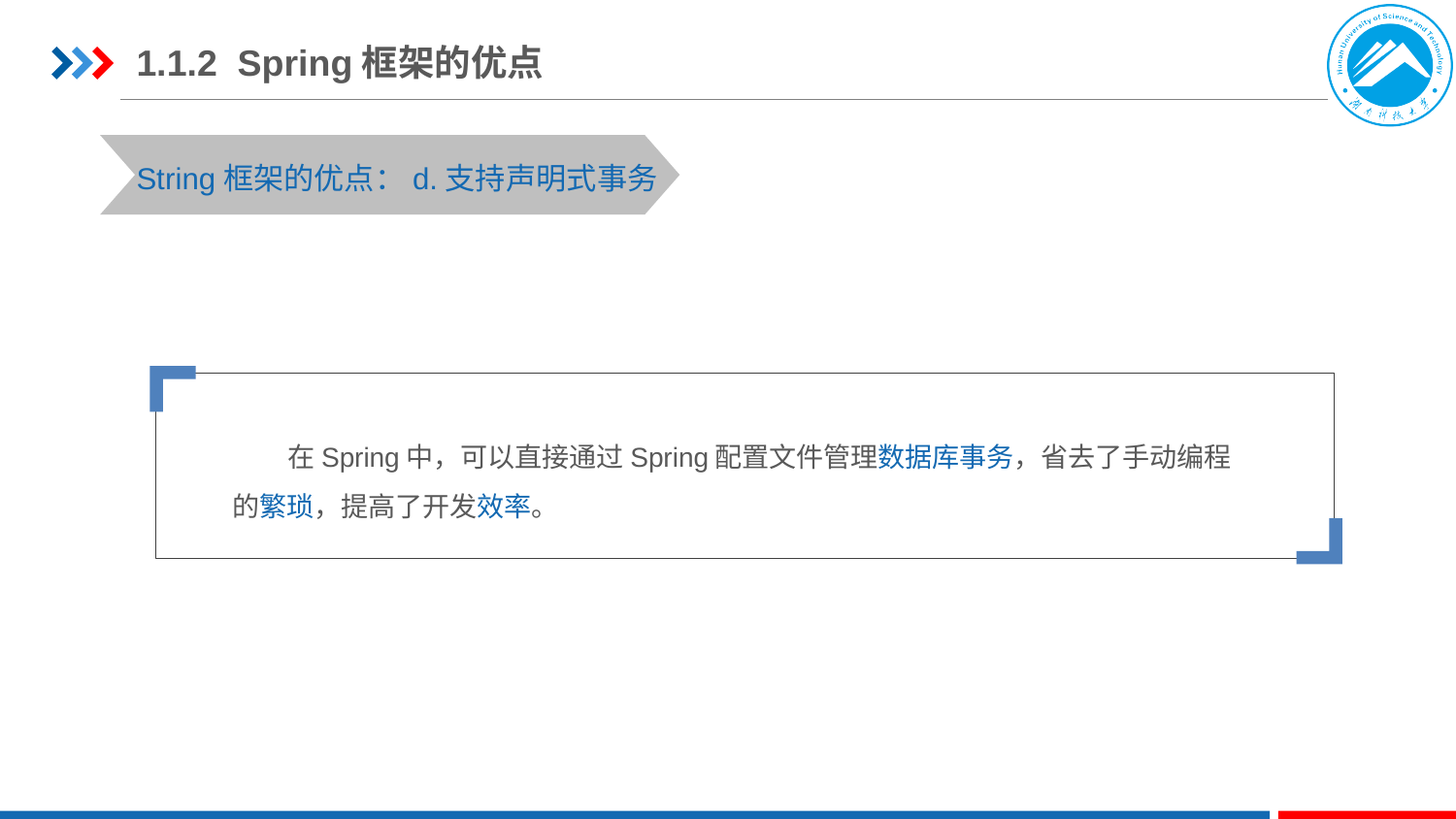

1.1.2  Spring框架的优点

STEP  01
STEP  03
String框架的优点：d.支持声明式事务

        在Spring中，可以直接通过Spring配置文件管理数据库事务，省去了手动编程的繁琐，提高了开发效率。